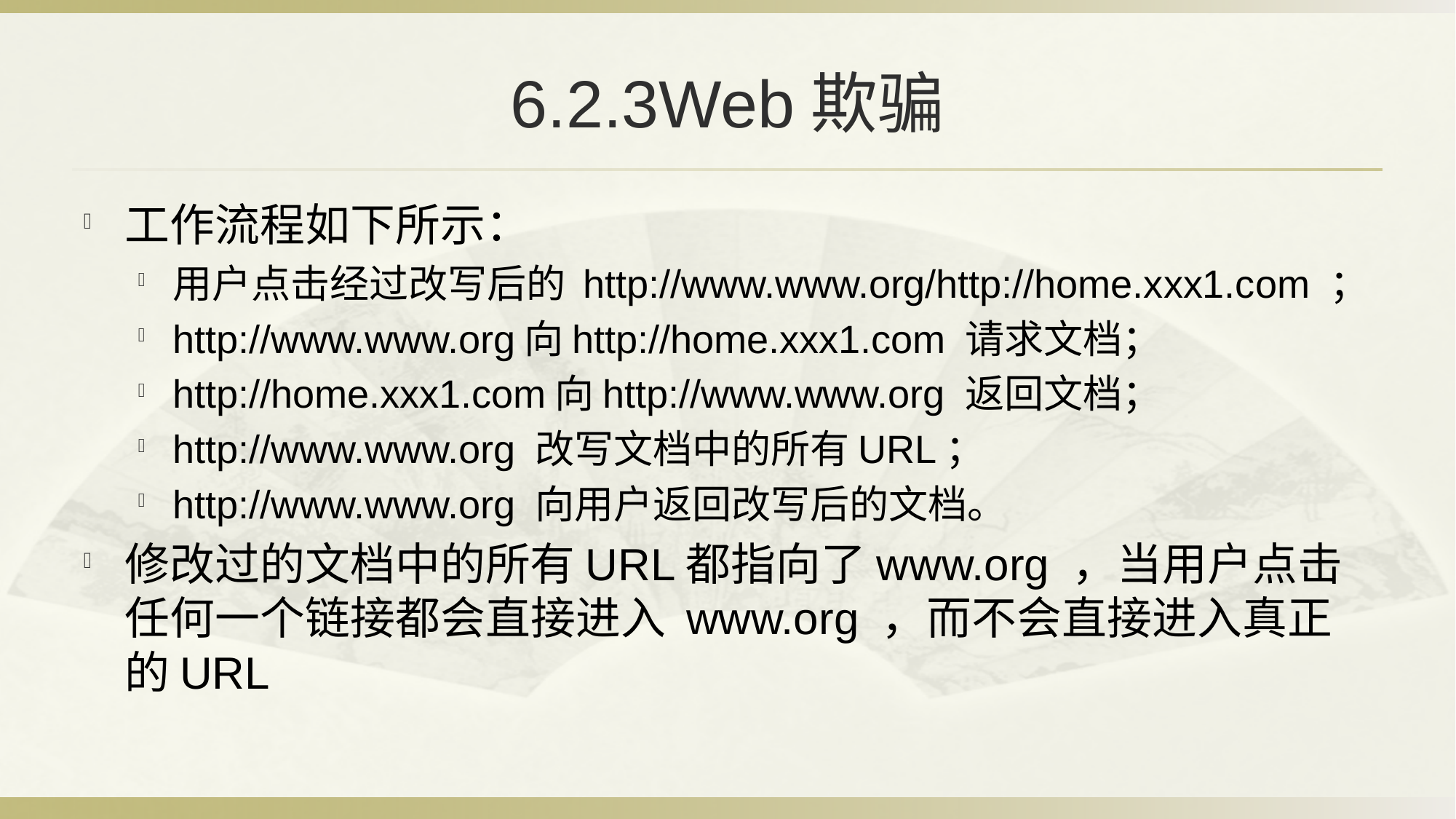

# 6.2.3Web欺骗
工作流程如下所示：
用户点击经过改写后的 http://www.www.org/http://home.xxx1.com ；
http://www.www.org向http://home.xxx1.com 请求文档；
http://home.xxx1.com向http://www.www.org 返回文档；
http://www.www.org 改写文档中的所有URL；
http://www.www.org 向用户返回改写后的文档。
修改过的文档中的所有URL都指向了www.org ，当用户点击任何一个链接都会直接进入 www.org ，而不会直接进入真正的URL